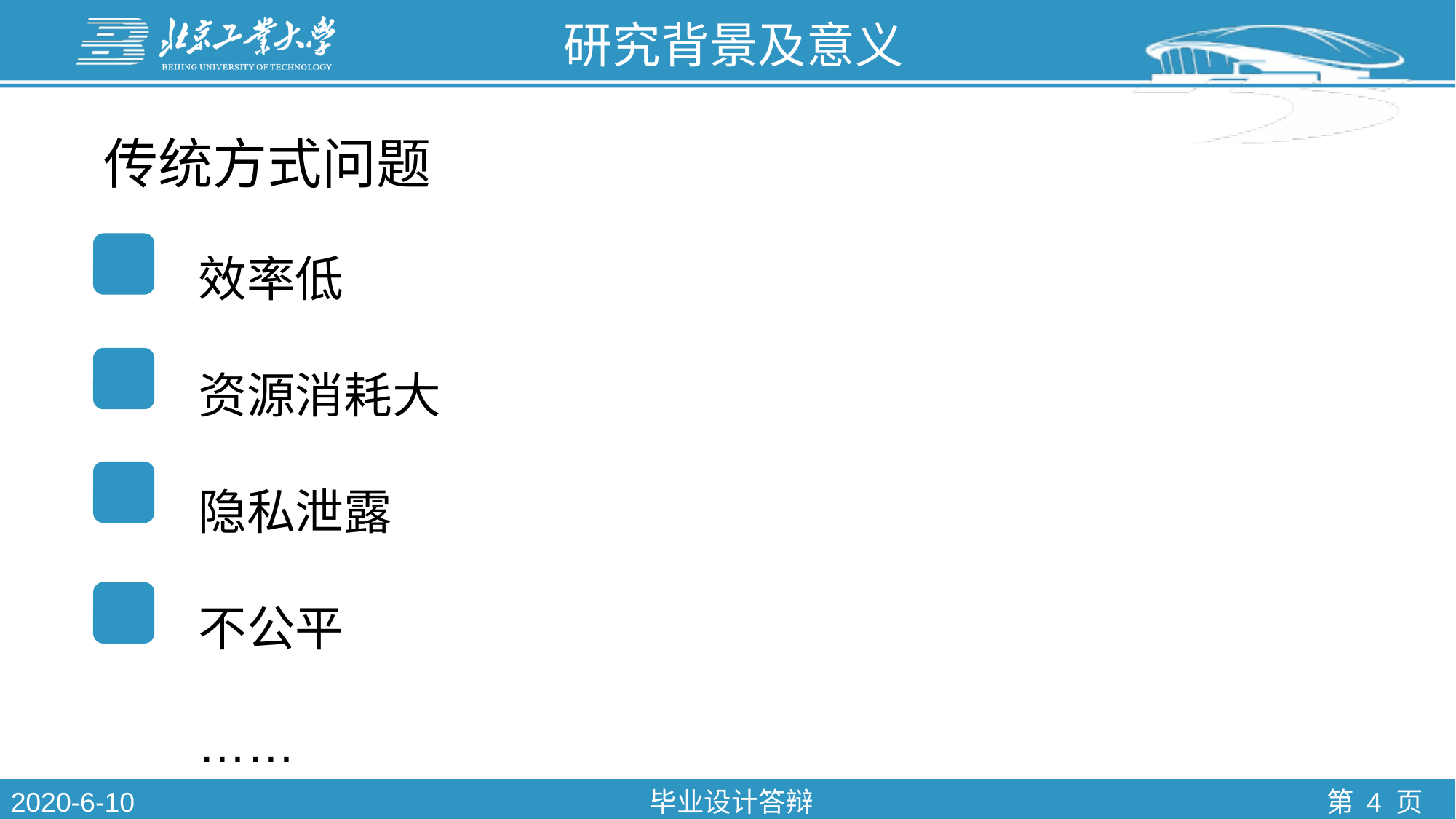

研究背景及意义
传统方式问题
效率低
资源消耗大
隐私泄露
不公平
……

2020-6-10
毕业设计答辩
第 4 页